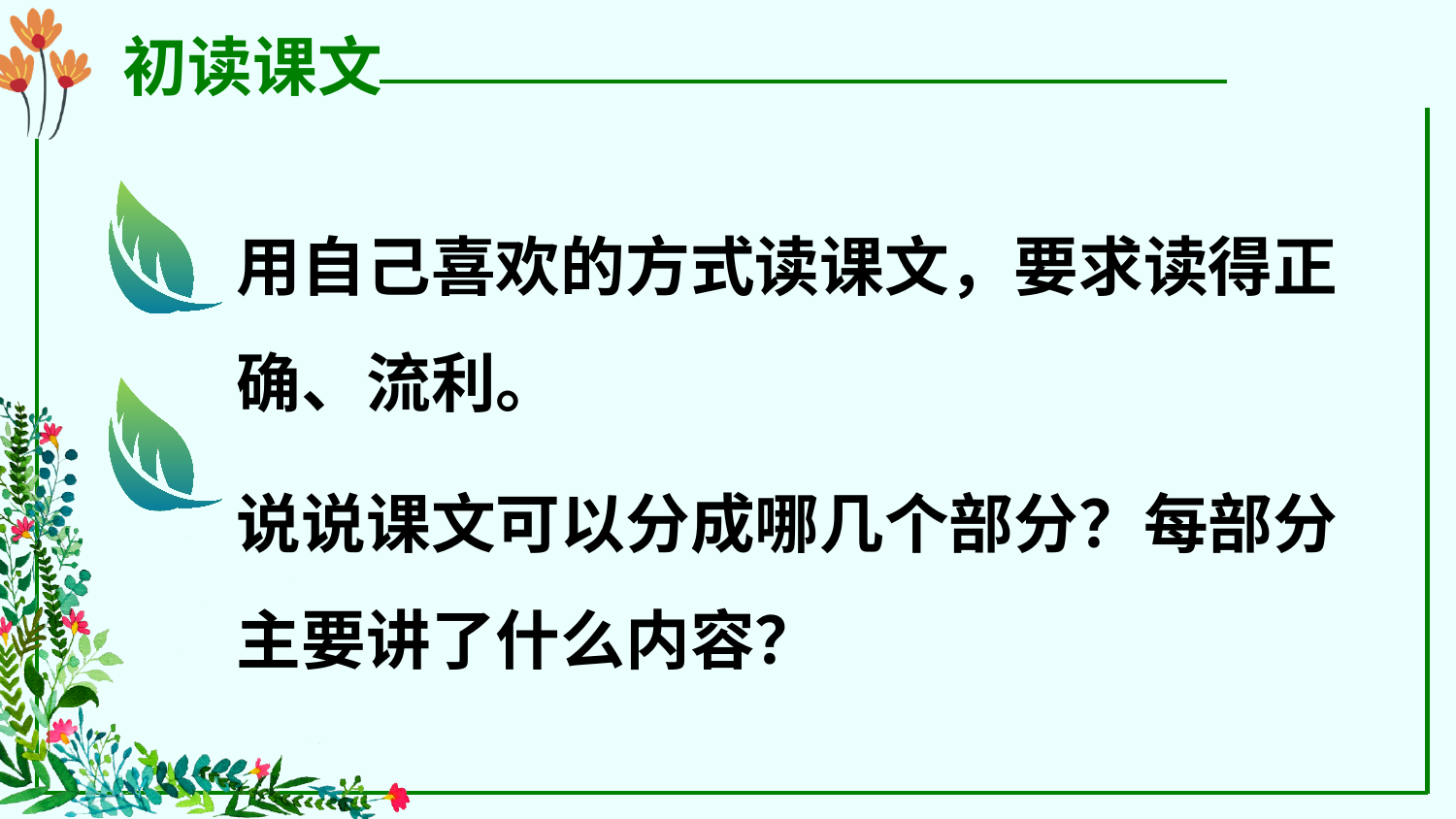

初读课文

用自己喜欢的方式读课文，要求读得正确、流利。
说说课文可以分成哪几个部分？每部分主要讲了什么内容？